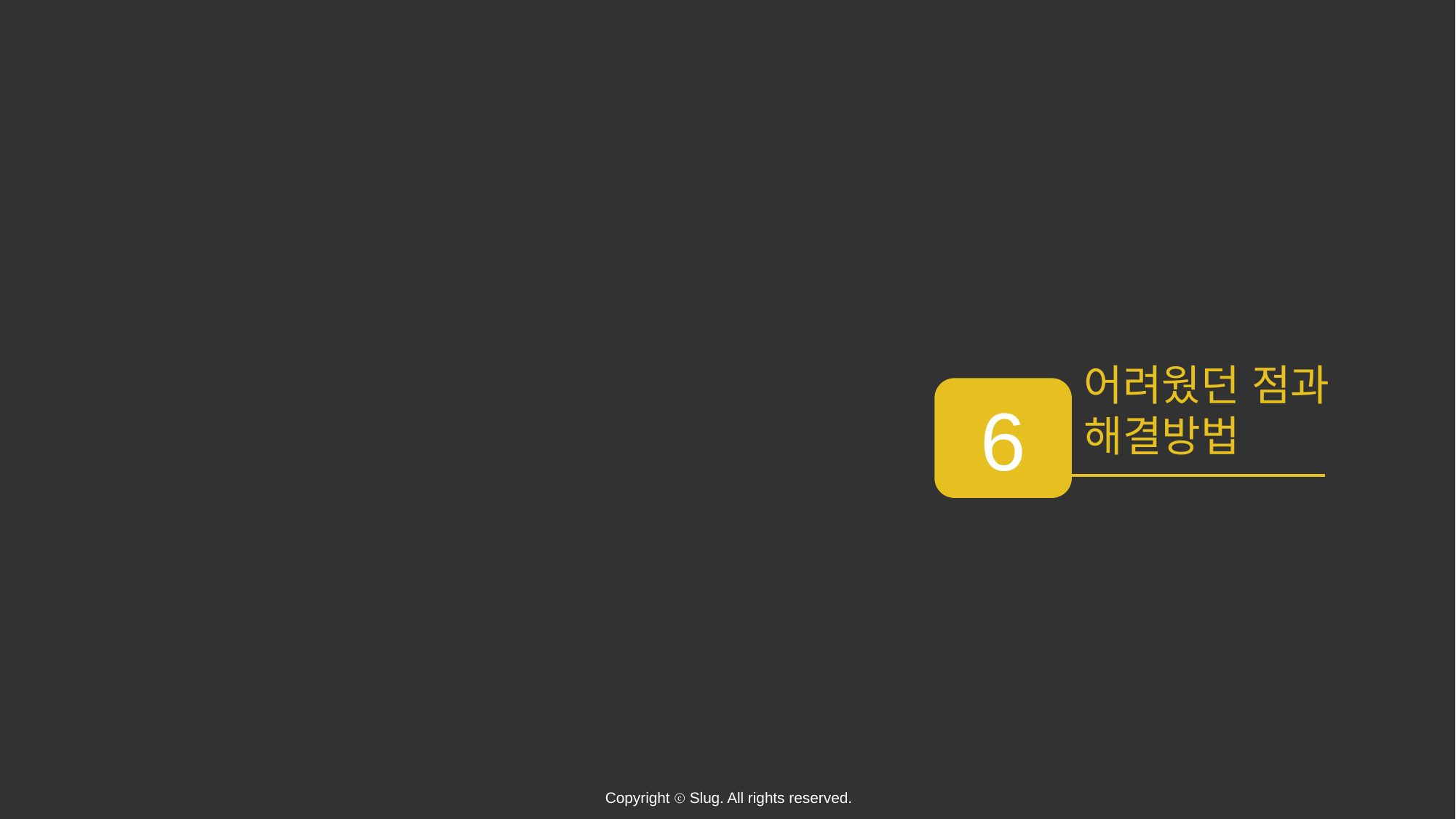

어려웠던 점과 해결방법
6
Copyright ⓒ Slug. All rights reserved.